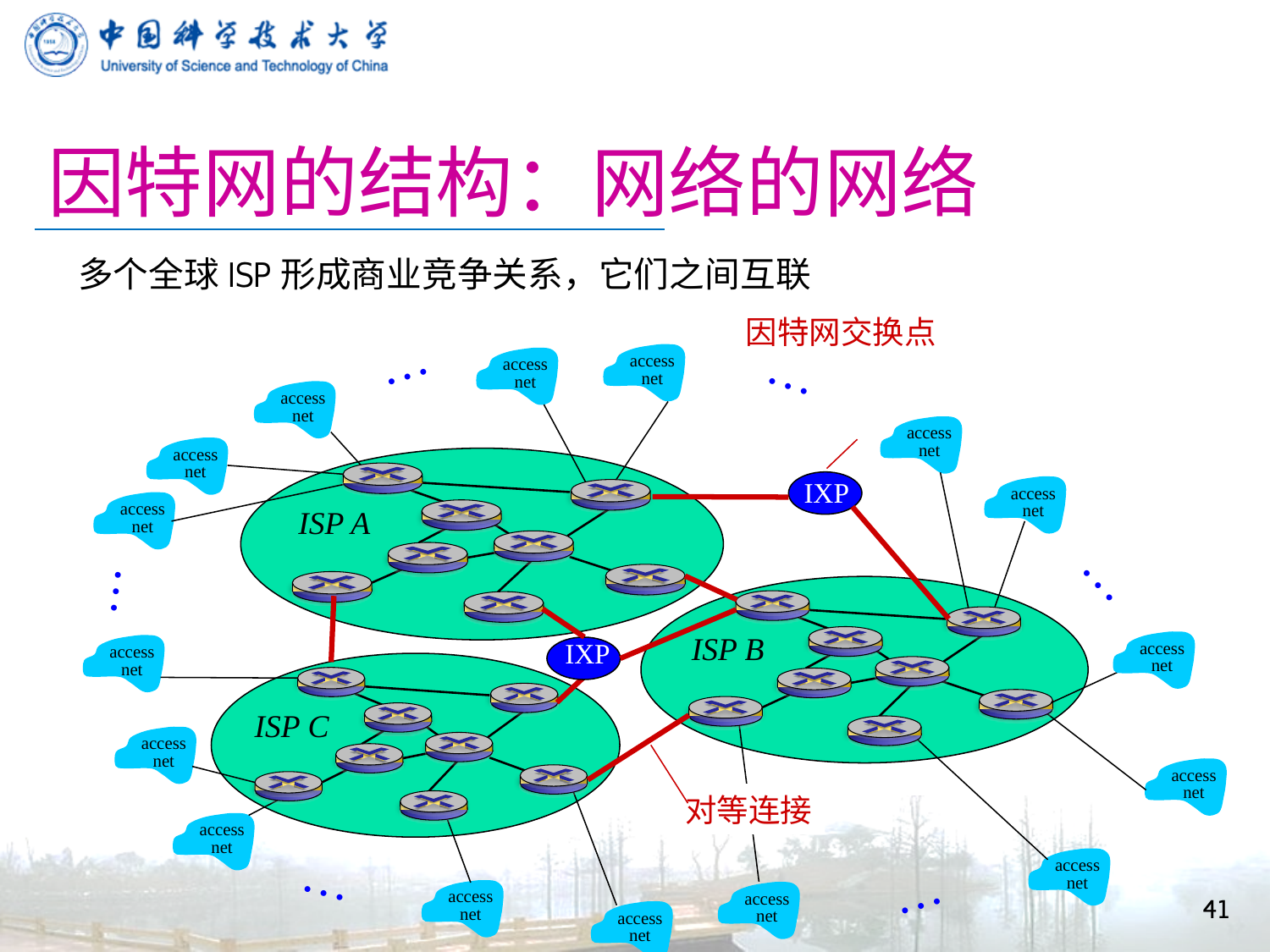

# 因特网的结构：网络的网络
多个全球ISP形成商业竞争关系，它们之间互联
因特网交换点
…
…

access
net

access
net

access
net

access
net

access
net

IXP

access
net

access
net
ISP A

…

…

IXP

ISP B

access
net

access
net

ISP C

access
net

对等连接

access
net

access
net

access
net
41
…

access
net

access
net
…

access
net